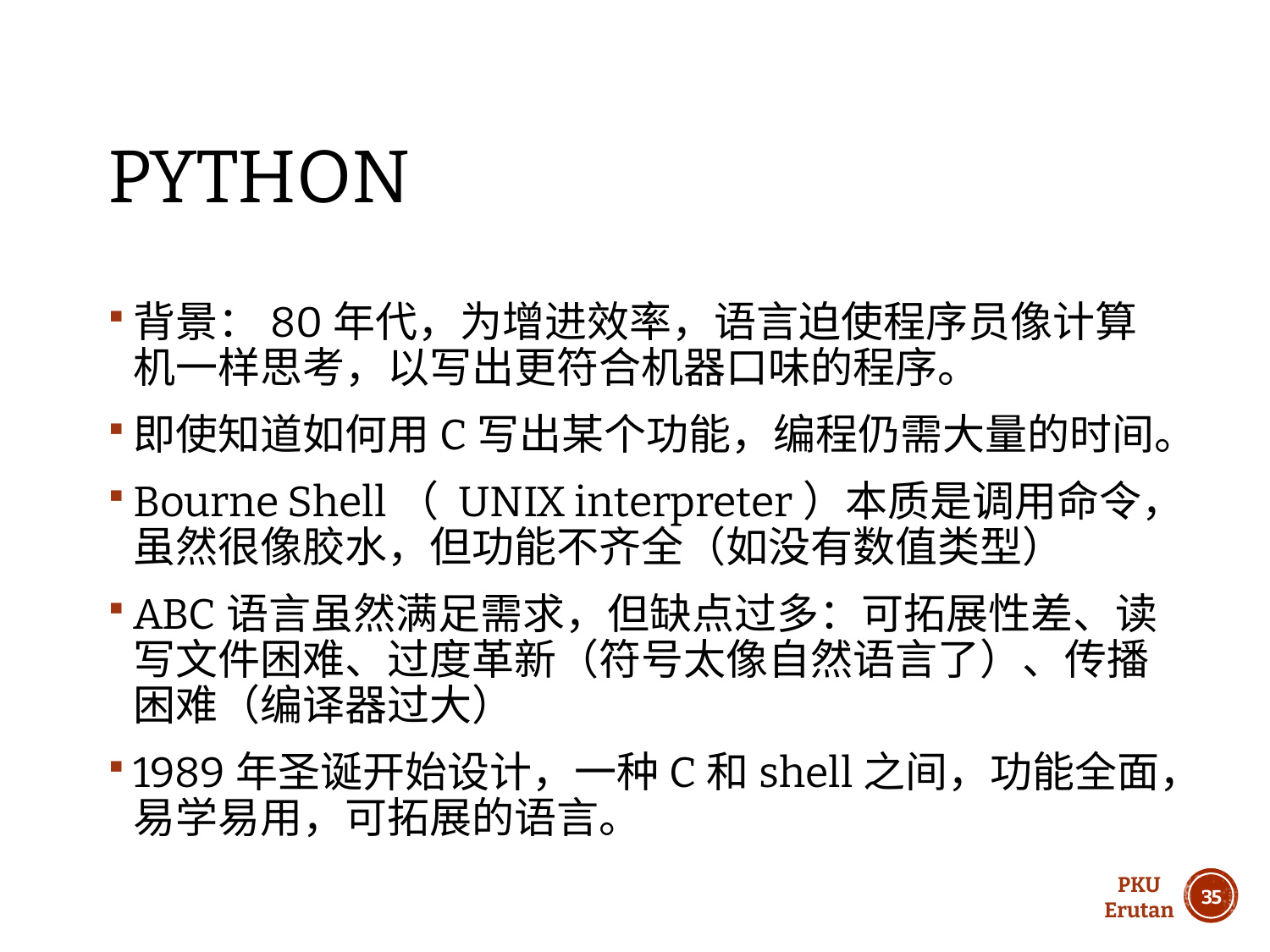

# python
背景：80年代，为增进效率，语言迫使程序员像计算机一样思考，以写出更符合机器口味的程序。
即使知道如何用C写出某个功能，编程仍需大量的时间。
Bourne Shell（ UNIX interpreter）本质是调用命令，虽然很像胶水，但功能不齐全（如没有数值类型）
ABC语言虽然满足需求，但缺点过多：可拓展性差、读写文件困难、过度革新（符号太像自然语言了）、传播困难（编译器过大）
1989年圣诞开始设计，一种C和shell之间，功能全面，易学易用，可拓展的语言。
PKU
Erutan
35